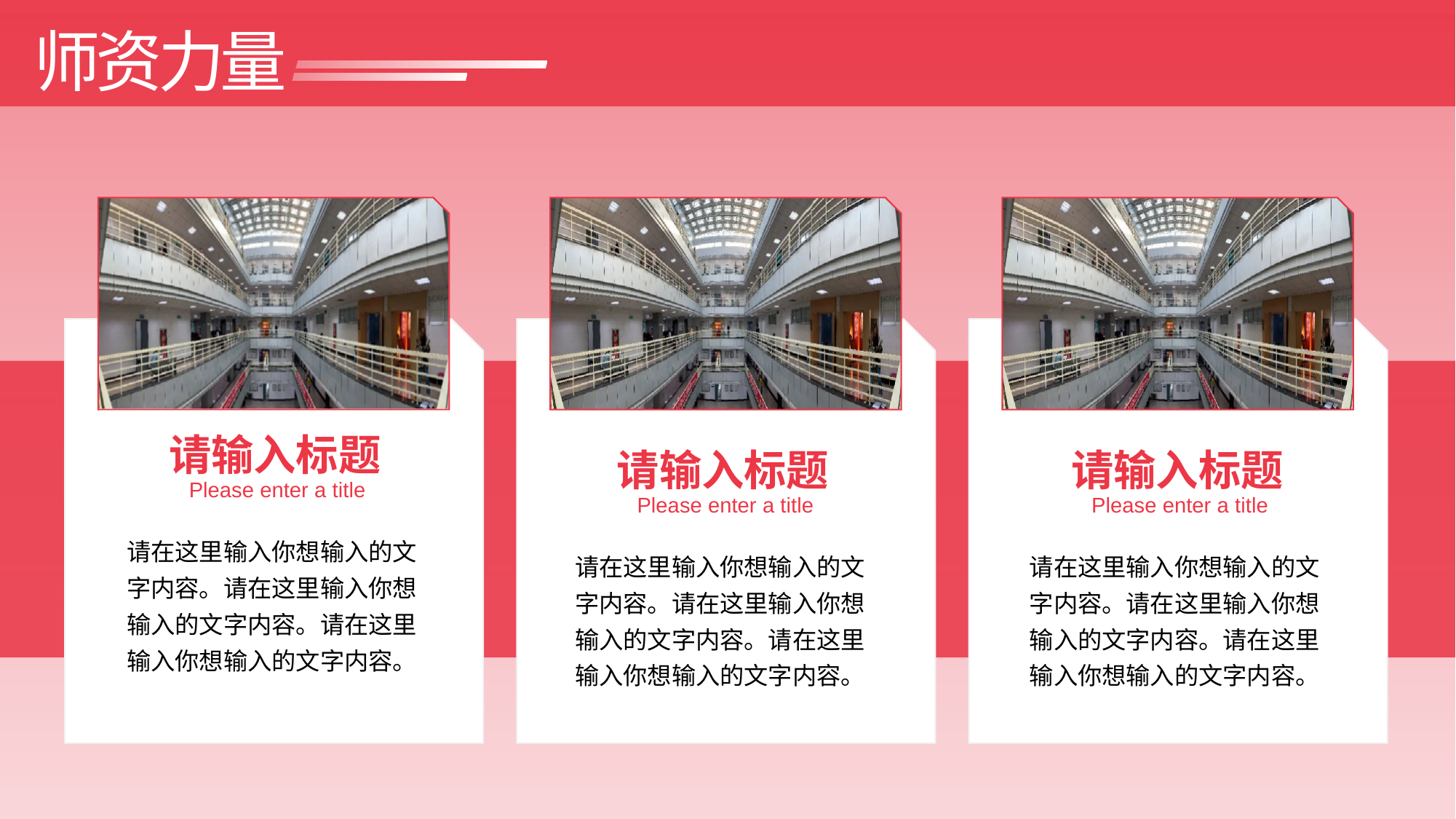

师资力量

请输入标题
Please enter a title
请在这里输入你想输入的文字内容。请在这里输入你想输入的文字内容。请在这里输入你想输入的文字内容。

请输入标题
Please enter a title
请在这里输入你想输入的文字内容。请在这里输入你想输入的文字内容。请在这里输入你想输入的文字内容。

请输入标题
Please enter a title
请在这里输入你想输入的文字内容。请在这里输入你想输入的文字内容。请在这里输入你想输入的文字内容。